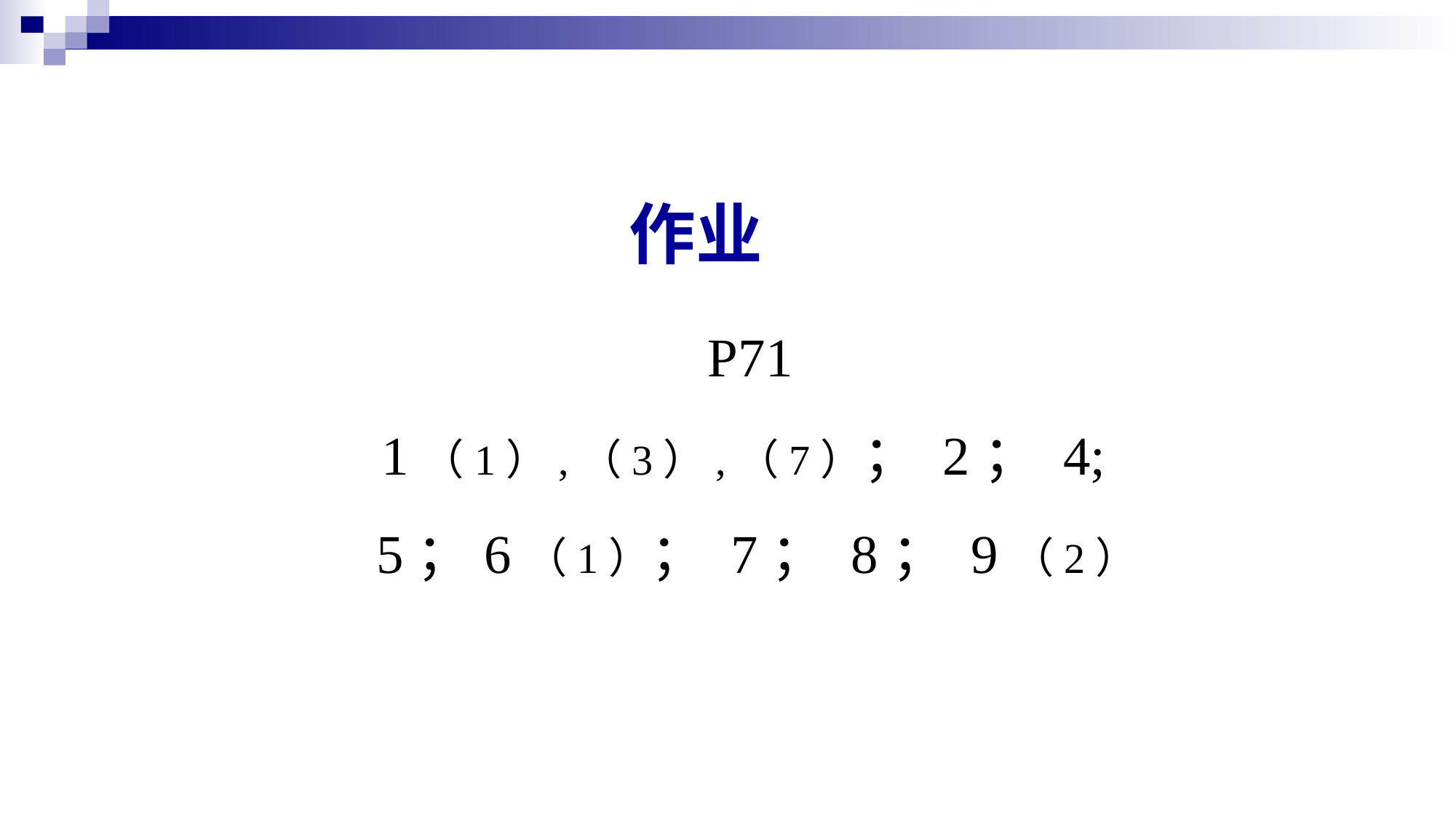

# 作业
P71
   1（1）,（3）,（7）； 2； 4;
 5；6（1）； 7； 8； 9（2）